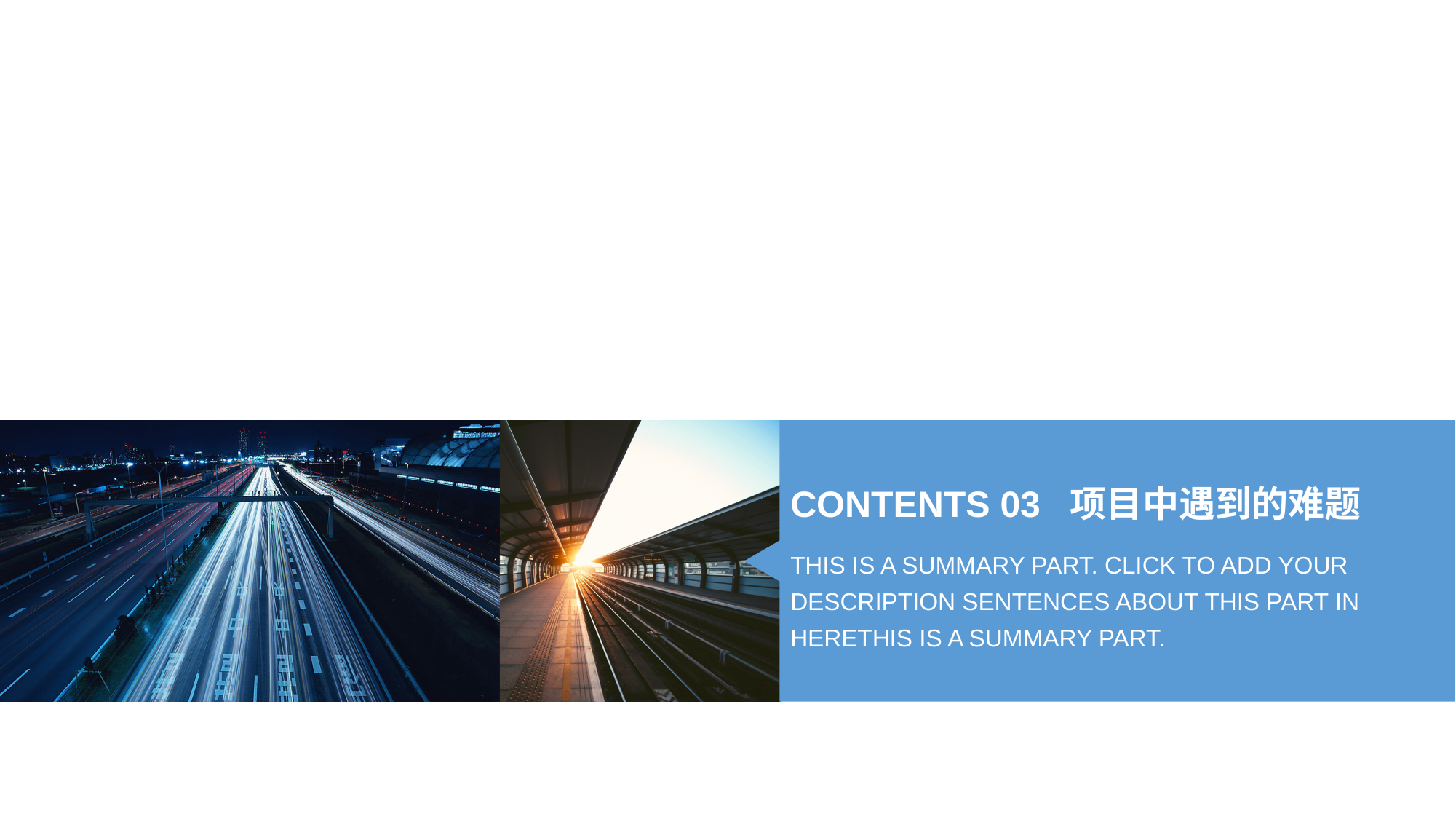

CONTENTS 03  项目中遇到的难题
THIS IS A SUMMARY PART. CLICK TO ADD YOUR DESCRIPTION SENTENCES ABOUT THIS PART IN HERETHIS IS A SUMMARY PART.